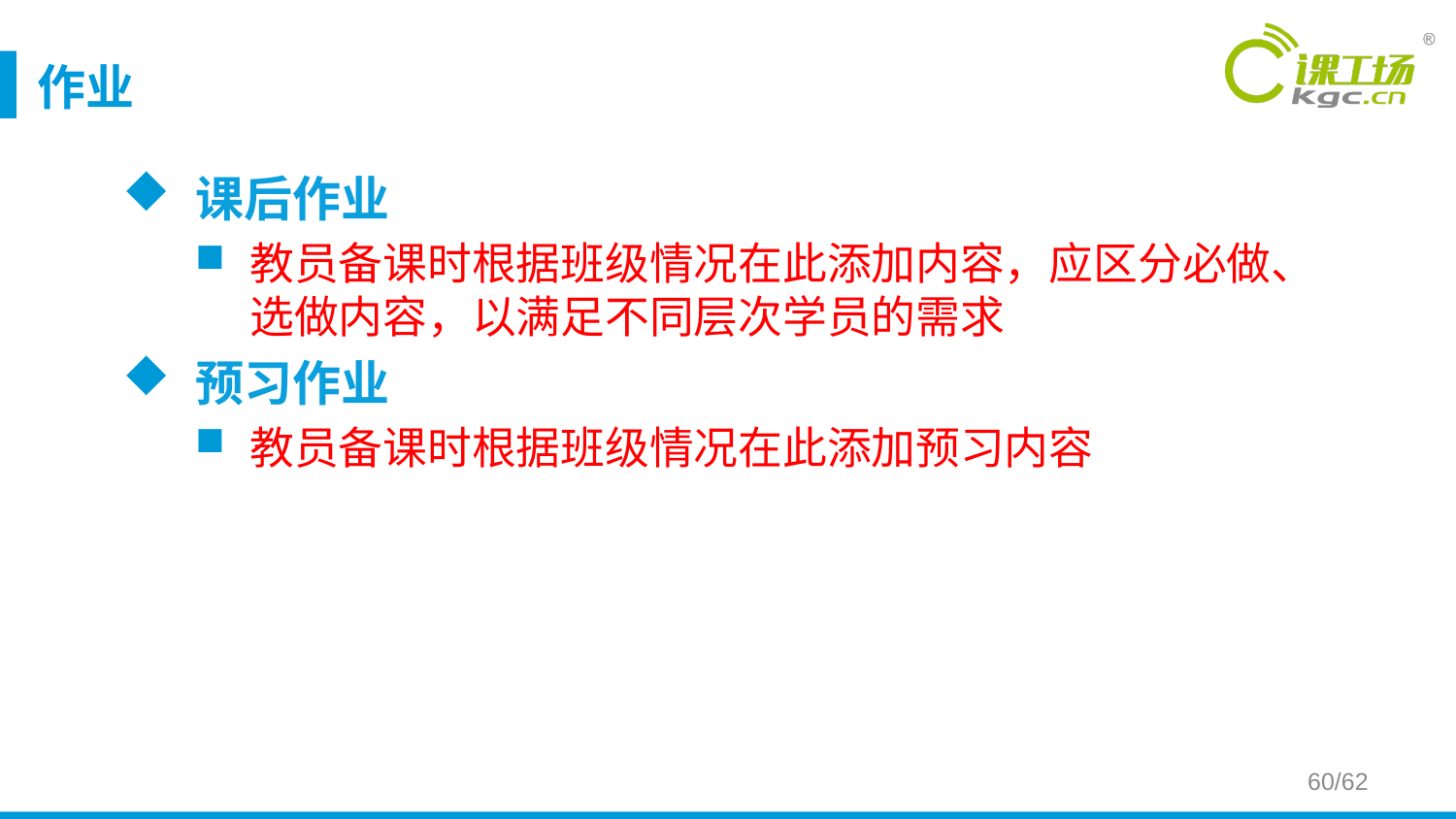

# 作业
课后作业
教员备课时根据班级情况在此添加内容，应区分必做、选做内容，以满足不同层次学员的需求
预习作业
教员备课时根据班级情况在此添加预习内容
60/62